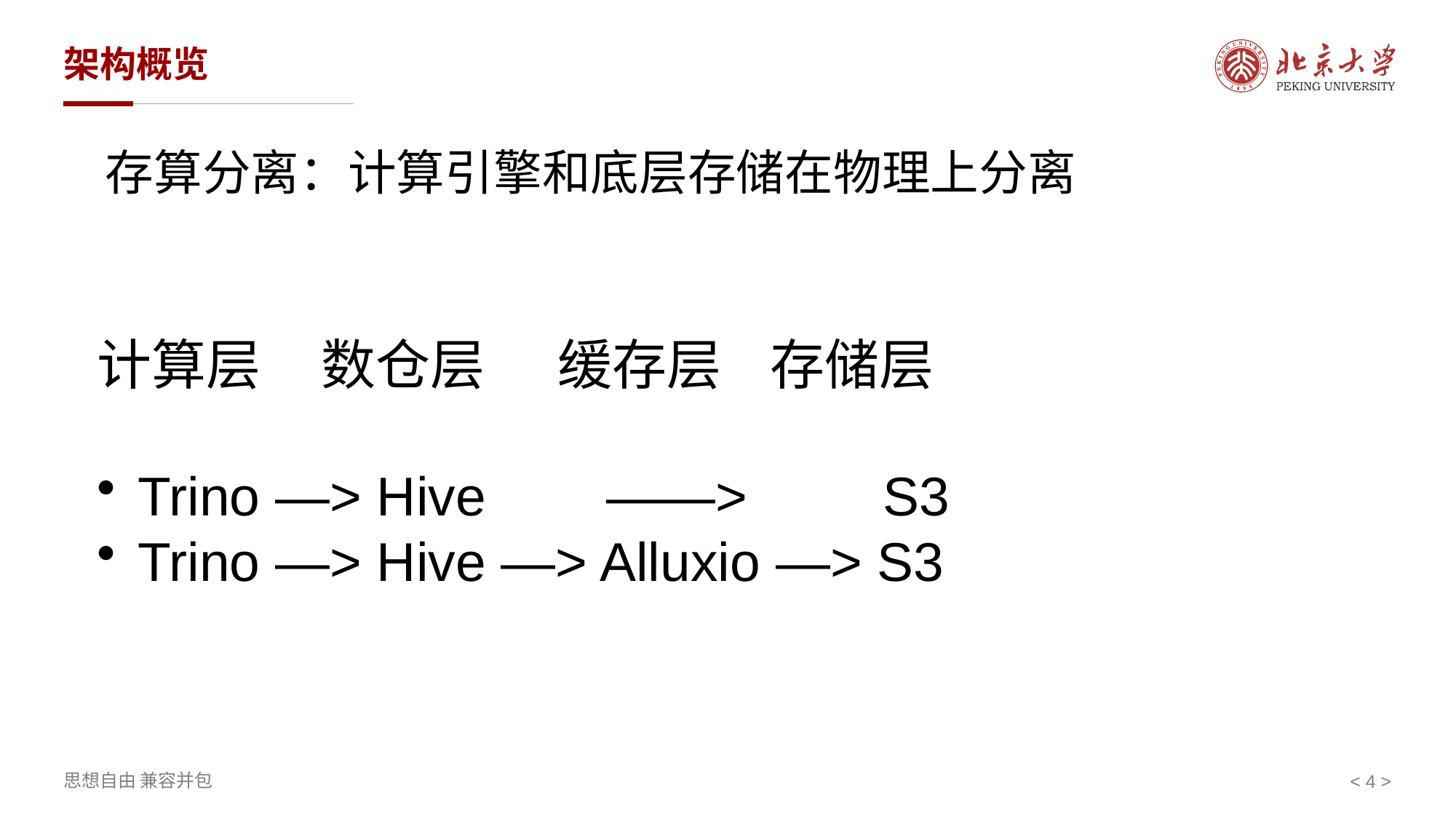

# 架构概览
存算分离：计算引擎和底层存储在物理上分离
计算层     数仓层      缓存层    存储层

Trino —> Hive        ——>         S3
Trino —> Hive —> Alluxio —> S3

< 4 >